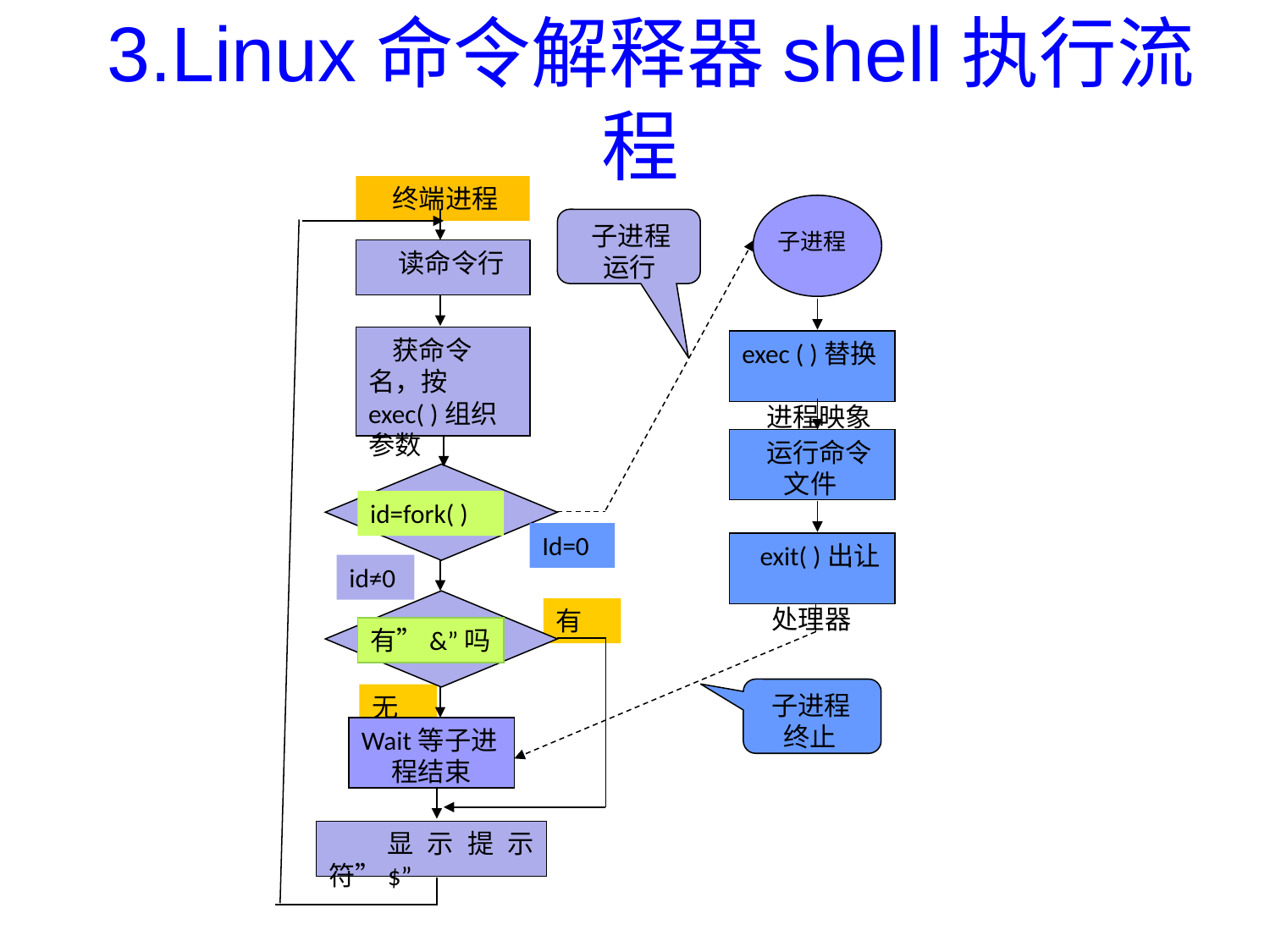

# 3.Linux命令解释器shell执行流程
   终端进程

子进程
  子进程
    运行
    读命令行
   获命令名，按exec( )组织参数
exec ( )替换
   进程映象
   运行命令
      文件

id=fork( )
Id=0
   exit( )出让
    处理器

有”&”吗
有
 子进程
   终止
Wait等子进
    程结束
  显示提示符”$”
无
id≠0